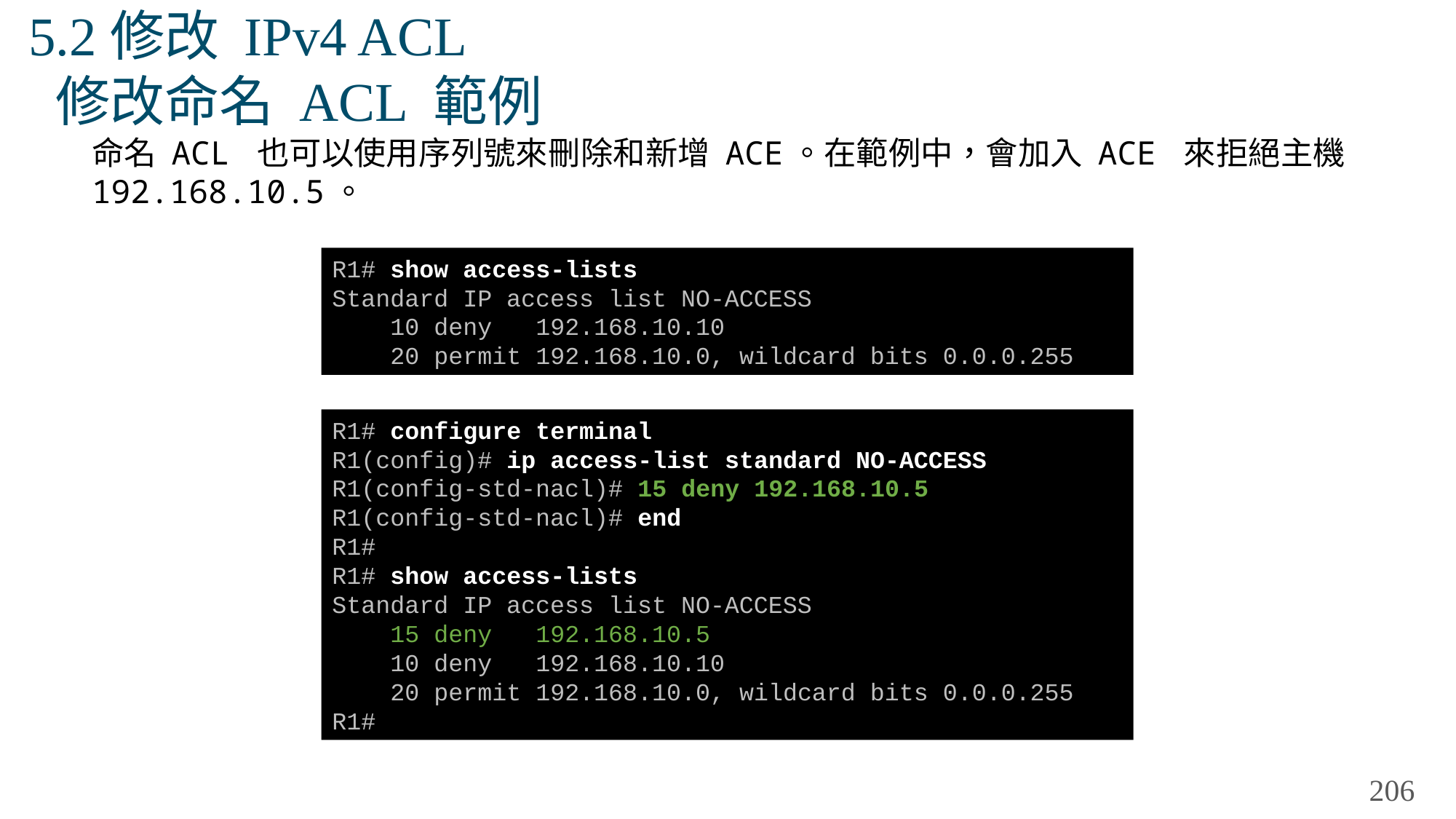

# 5.2修改 IPv4 ACL 修改命名 ACL 範例
命名 ACL 也可以使用序列號來刪除和新增 ACE。在範例中，會加入 ACE 來拒絕主機 192.168.10.5。

R1# show access-lists
Standard IP access list NO-ACCESS
    10 deny   192.168.10.10
    20 permit 192.168.10.0, wildcard bits 0.0.0.255
R1# configure terminal
R1(config)# ip access-list standard NO-ACCESS
R1(config-std-nacl)# 15 deny 192.168.10.5
R1(config-std-nacl)# end
R1#
R1# show access-lists
Standard IP access list NO-ACCESS
    15 deny   192.168.10.5
    10 deny   192.168.10.10
    20 permit 192.168.10.0, wildcard bits 0.0.0.255
R1#
206